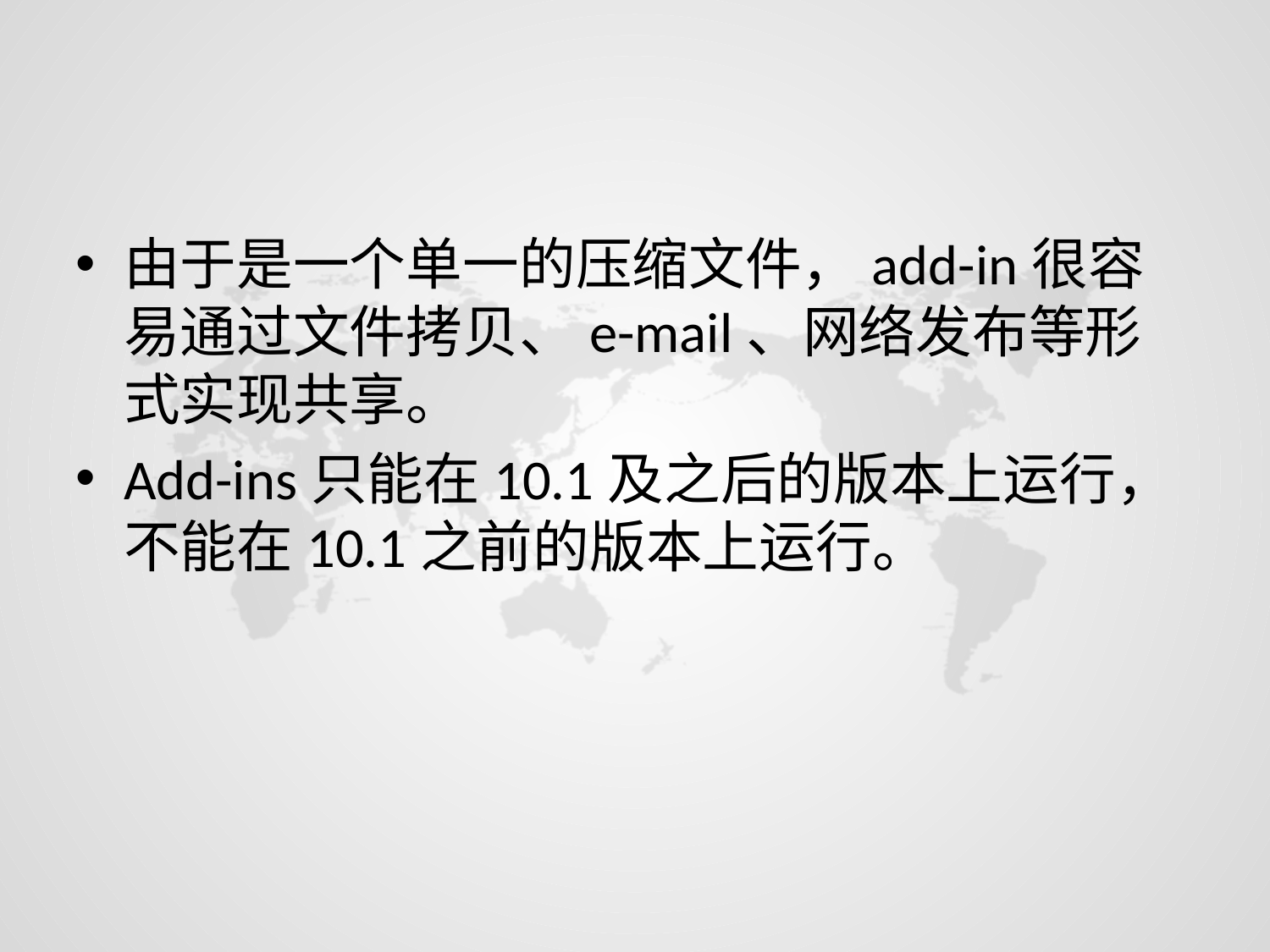

#
由于是一个单一的压缩文件，add-in很容易通过文件拷贝、e-mail、网络发布等形式实现共享。
Add-ins只能在10.1及之后的版本上运行，不能在10.1之前的版本上运行。